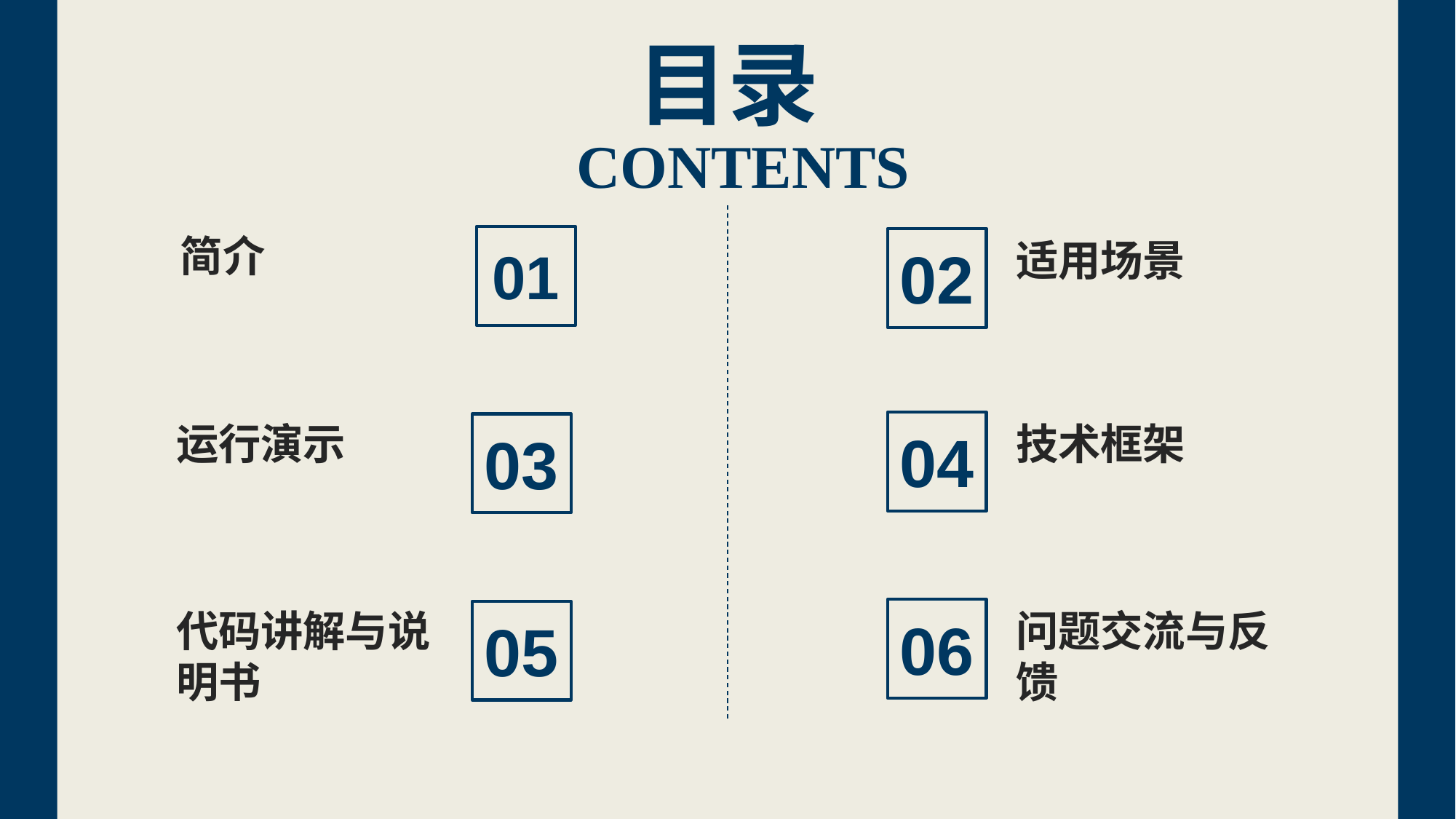

目录
CONTENTS
简介

01
适用场景

02
运行演示

03
技术框架

04
代码讲解与说明书

05
问题交流与反馈

06
2